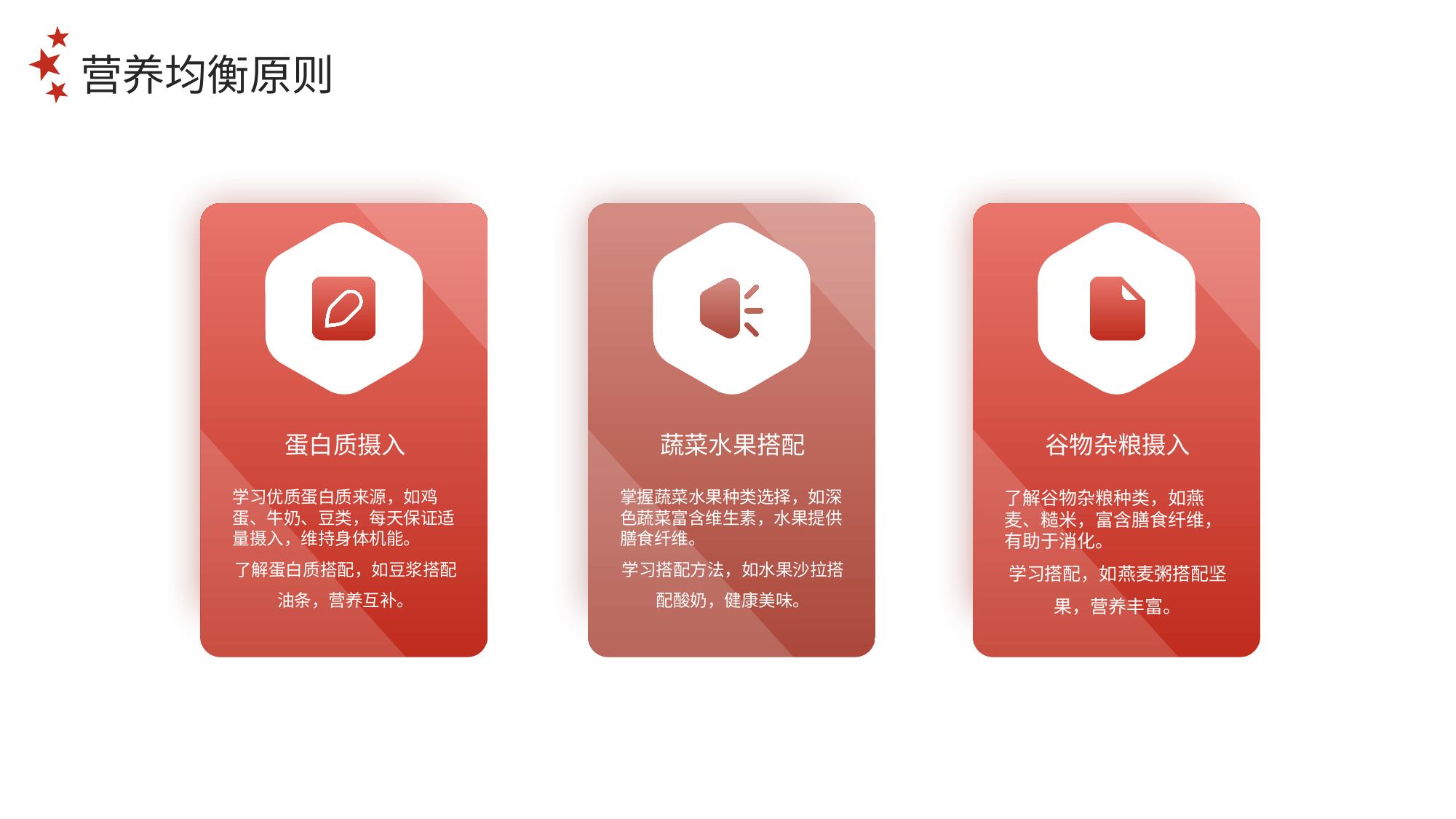

营养均衡原则

蛋白质摄入
蔬菜水果搭配
谷物杂粮摄入

学习优质蛋白质来源，如鸡蛋、牛奶、豆类，每天保证适量摄入，维持身体机能。
了解蛋白质搭配，如豆浆搭配油条，营养互补。
掌握蔬菜水果种类选择，如深色蔬菜富含维生素，水果提供膳食纤维。
学习搭配方法，如水果沙拉搭配酸奶，健康美味。
了解谷物杂粮种类，如燕麦、糙米，富含膳食纤维，有助于消化。
学习搭配，如燕麦粥搭配坚果，营养丰富。